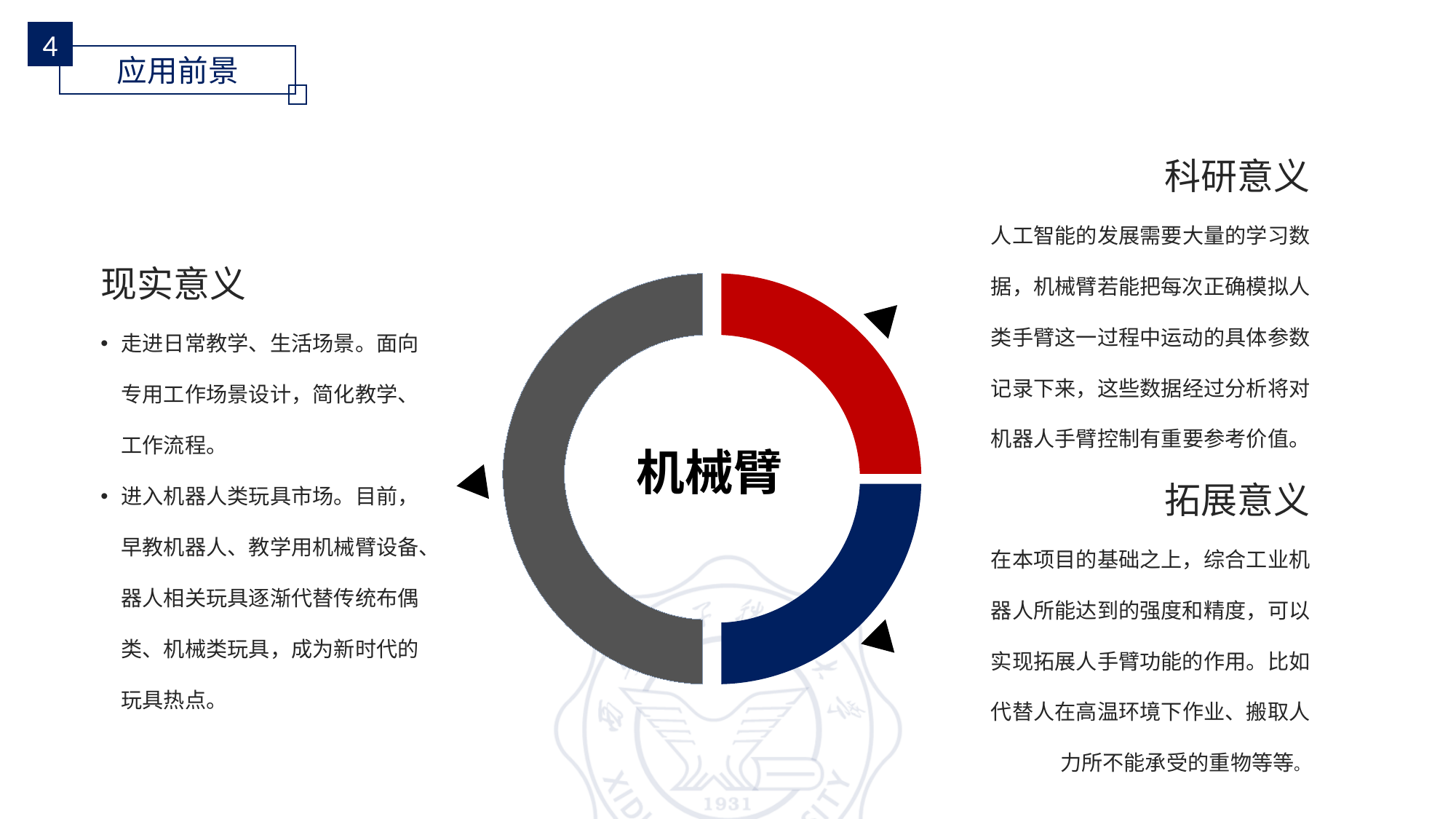

4
应用前景

科研意义
人工智能的发展需要大量的学习数据，机械臂若能把每次正确模拟人类手臂这一过程中运动的具体参数记录下来，这些数据经过分析将对机器人手臂控制有重要参考价值。
现实意义
走进日常教学、生活场景。面向专用工作场景设计，简化教学、工作流程。
进入机器人类玩具市场。目前，早教机器人、教学用机械臂设备、器人相关玩具逐渐代替传统布偶类、机械类玩具，成为新时代的玩具热点。

拓展意义
在本项目的基础之上，综合工业机器人所能达到的强度和精度，可以实现拓展人手臂功能的作用。比如代替人在高温环境下作业、搬取人力所不能承受的重物等等。
机械臂